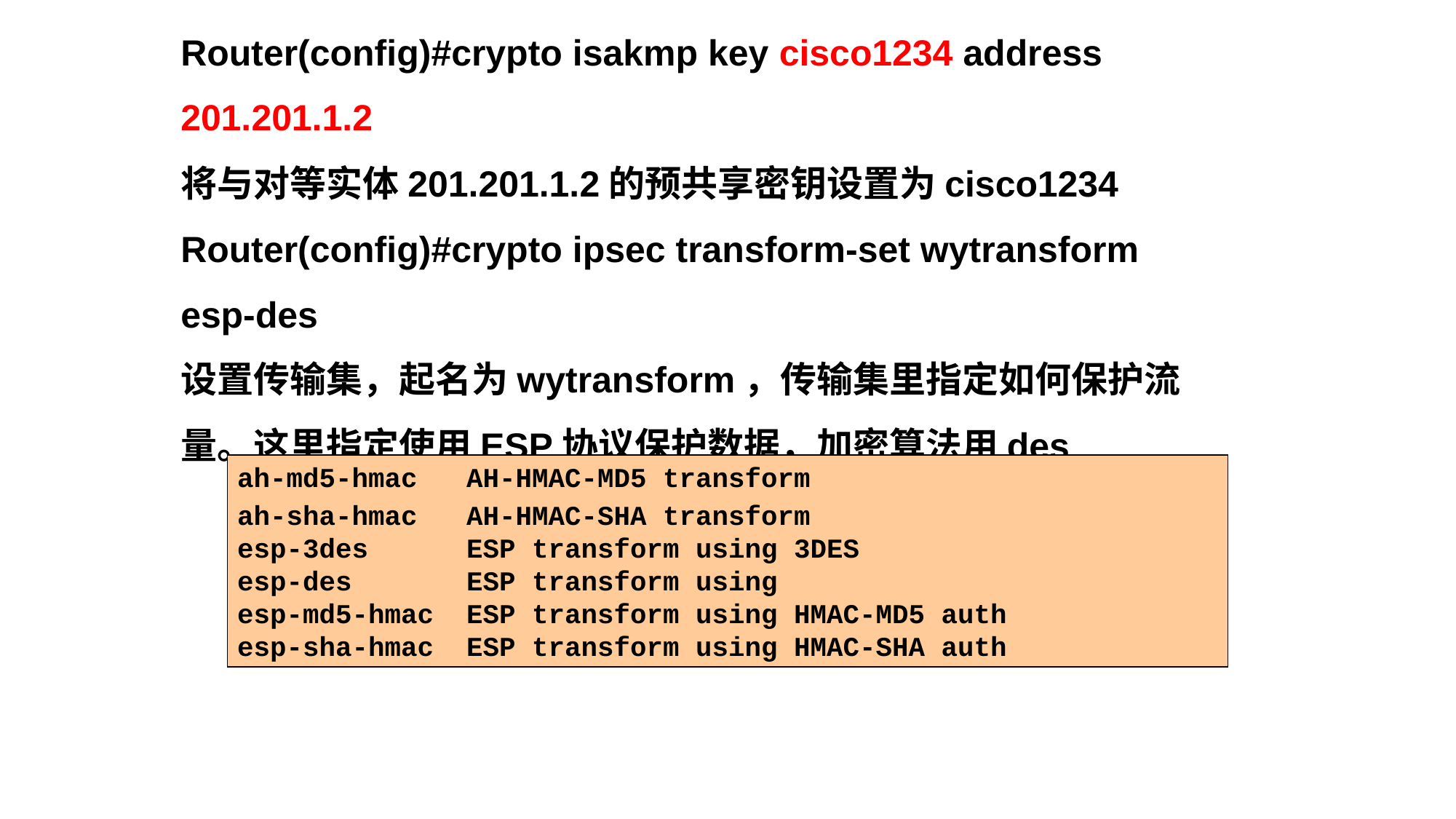

# Router(config)#crypto isakmp key cisco1234 address 201.201.1.2 将与对等实体201.201.1.2的预共享密钥设置为cisco1234 Router(config)#crypto ipsec transform-set wytransform esp-des 设置传输集，起名为wytransform，传输集里指定如何保护流量。这里指定使用ESP协议保护数据，加密算法用des
ah-md5-hmac   AH-HMAC-MD5 transform
ah-sha-hmac   AH-HMAC-SHA transform
esp-3des      ESP transform using 3DES
esp-des       ESP transform using
esp-md5-hmac  ESP transform using HMAC-MD5 auth
esp-sha-hmac  ESP transform using HMAC-SHA auth